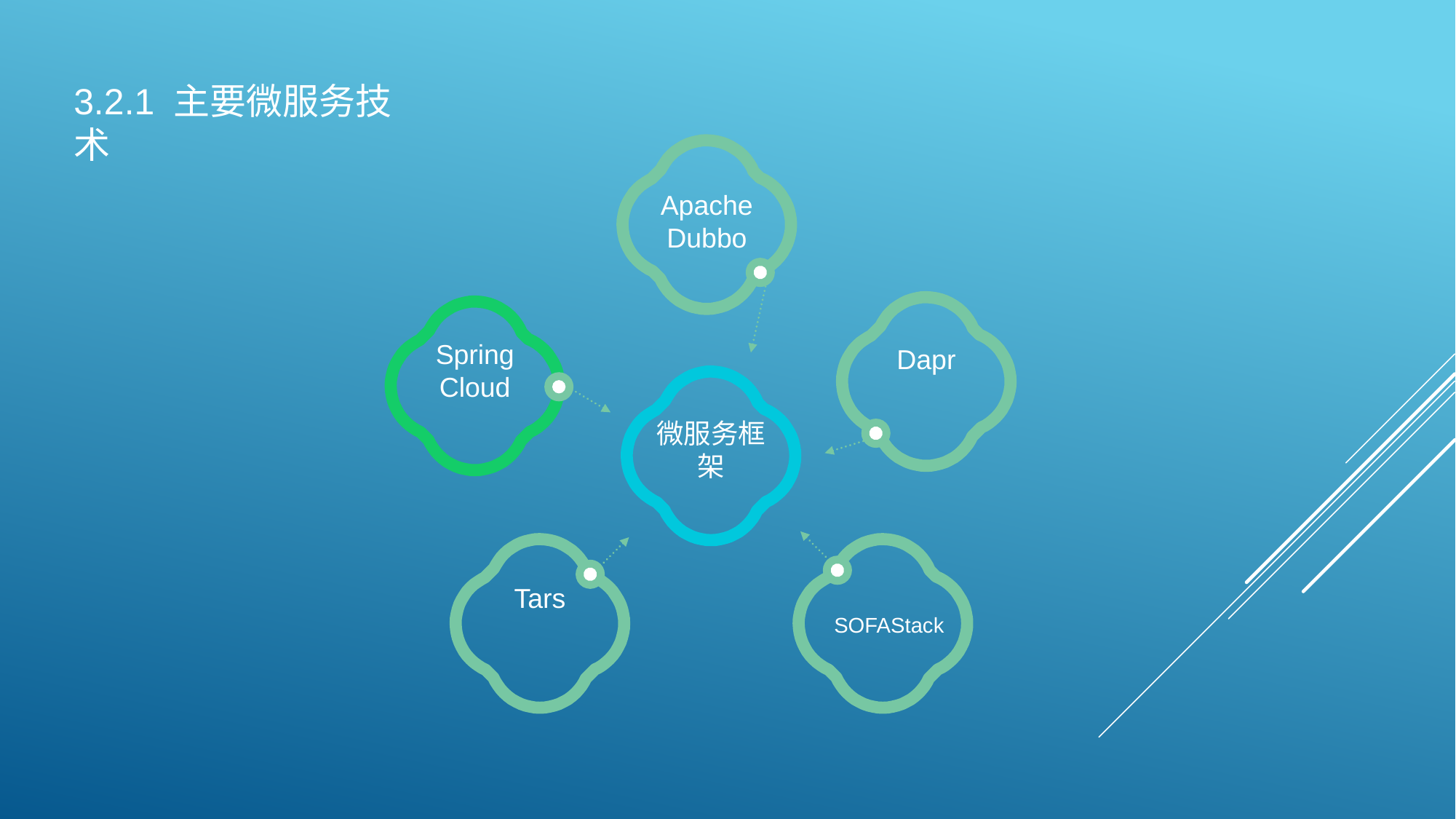

3.2.1 主要微服务技术

Apache Dubbo

Dapr

Spring Cloud

微服务框架

SOFAStack

Tars